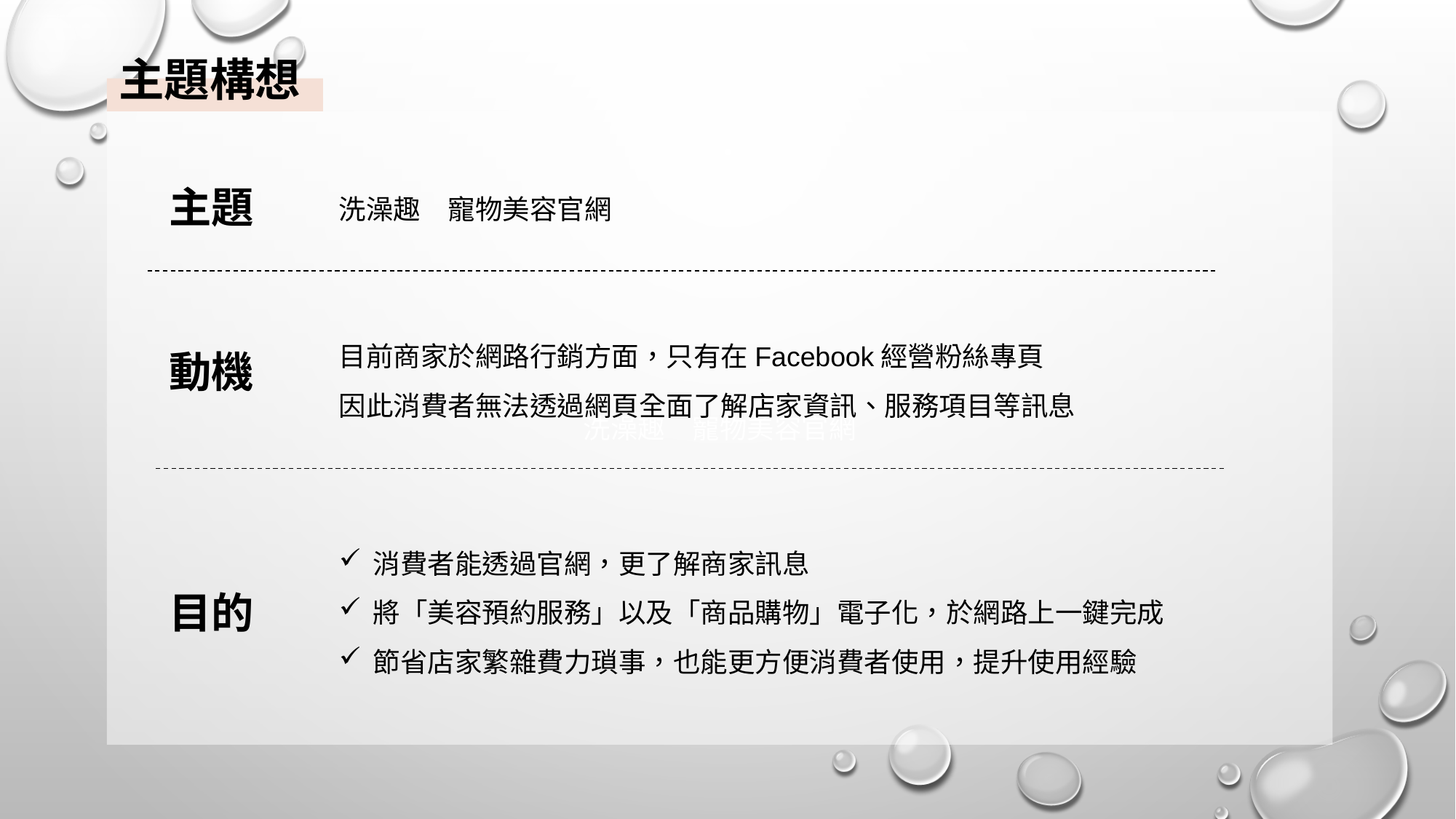

主題構想

洗澡趣　寵物美容官網
主題
洗澡趣　寵物美容官網
目前商家於網路行銷方面，只有在Facebook經營粉絲專頁
因此消費者無法透過網頁全面了解店家資訊、服務項目等訊息
動機
消費者能透過官網，更了解商家訊息
將「美容預約服務」以及「商品購物」電子化，於網路上一鍵完成
節省店家繁雜費力瑣事，也能更方便消費者使用，提升使用經驗
目的